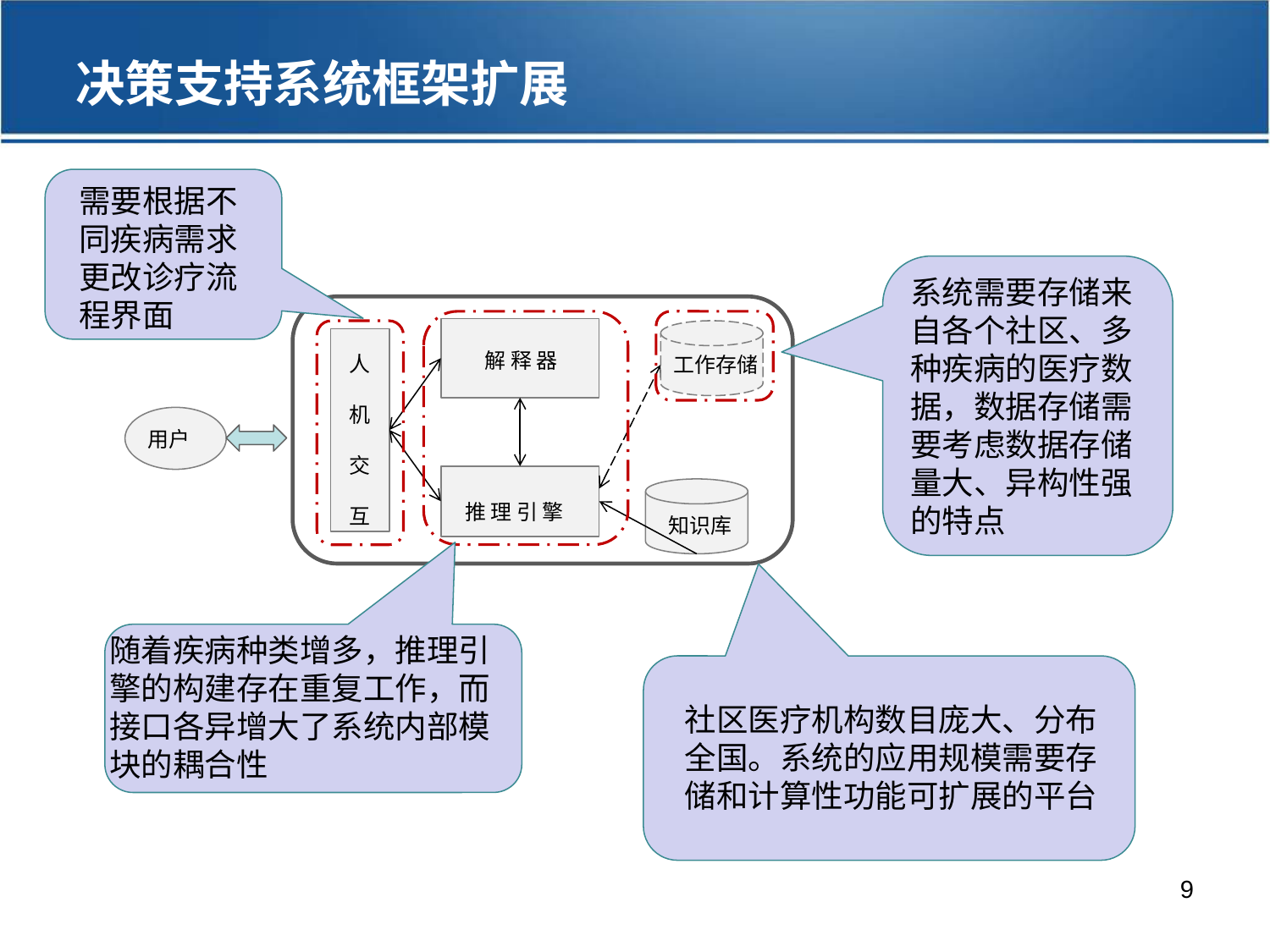

决策支持系统框架扩展

需要根据不同疾病需求更改诊疗流程界面

系统需要存储来自各个社区、多种疾病的医疗数据，数据存储需要考虑数据存储量大、异构性强的特点

解 释 器
人

机

交

互
工作存储

用户

推 理 引 擎
知识库
随着疾病种类增多，推理引擎的构建存在重复工作，而接口各异增大了系统内部模块的耦合性

社区医疗机构数目庞大、分布全国。系统的应用规模需要存储和计算性功能可扩展的平台
9